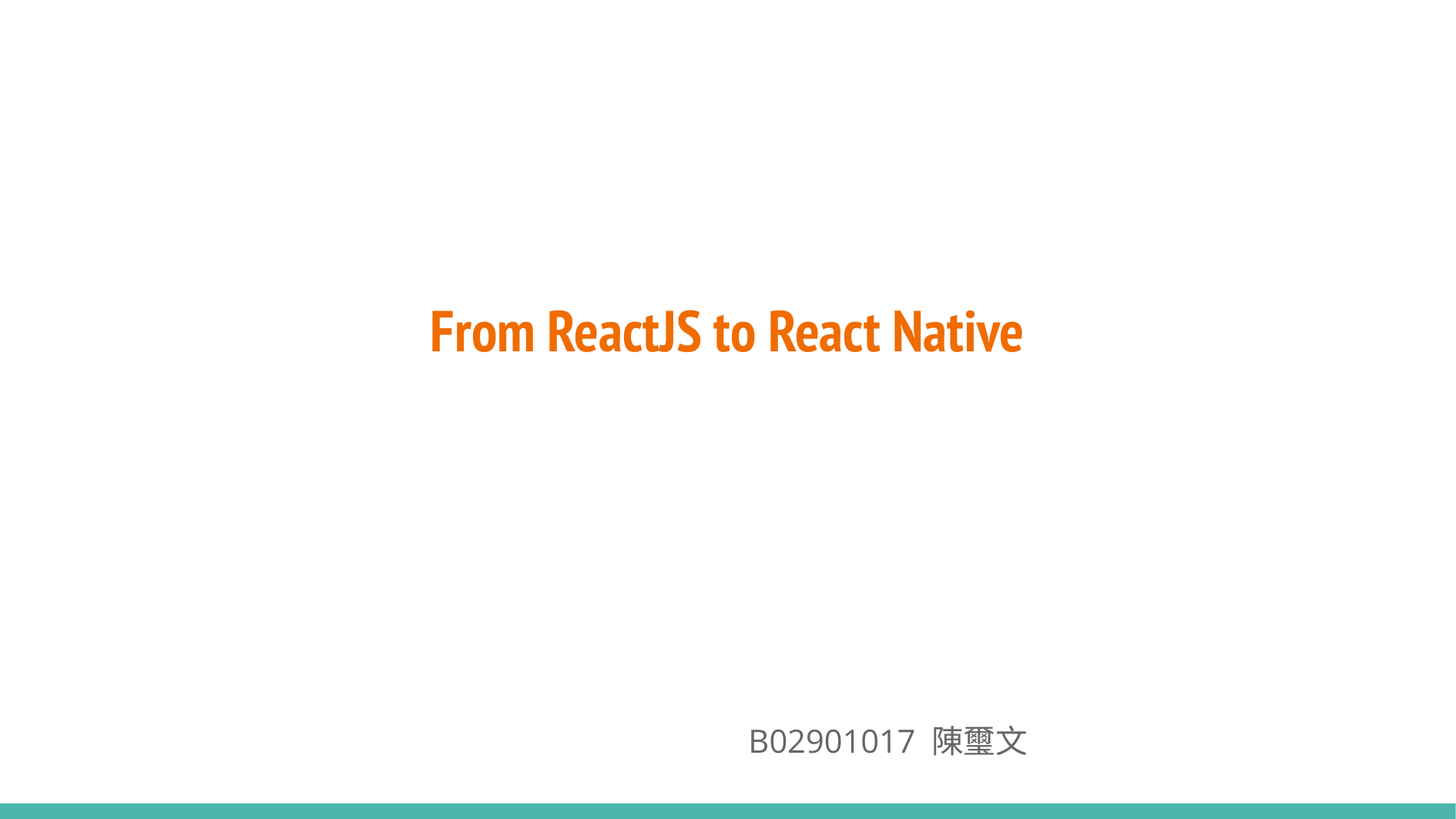

From ReactJS to React Native
B02901017 陳璽文